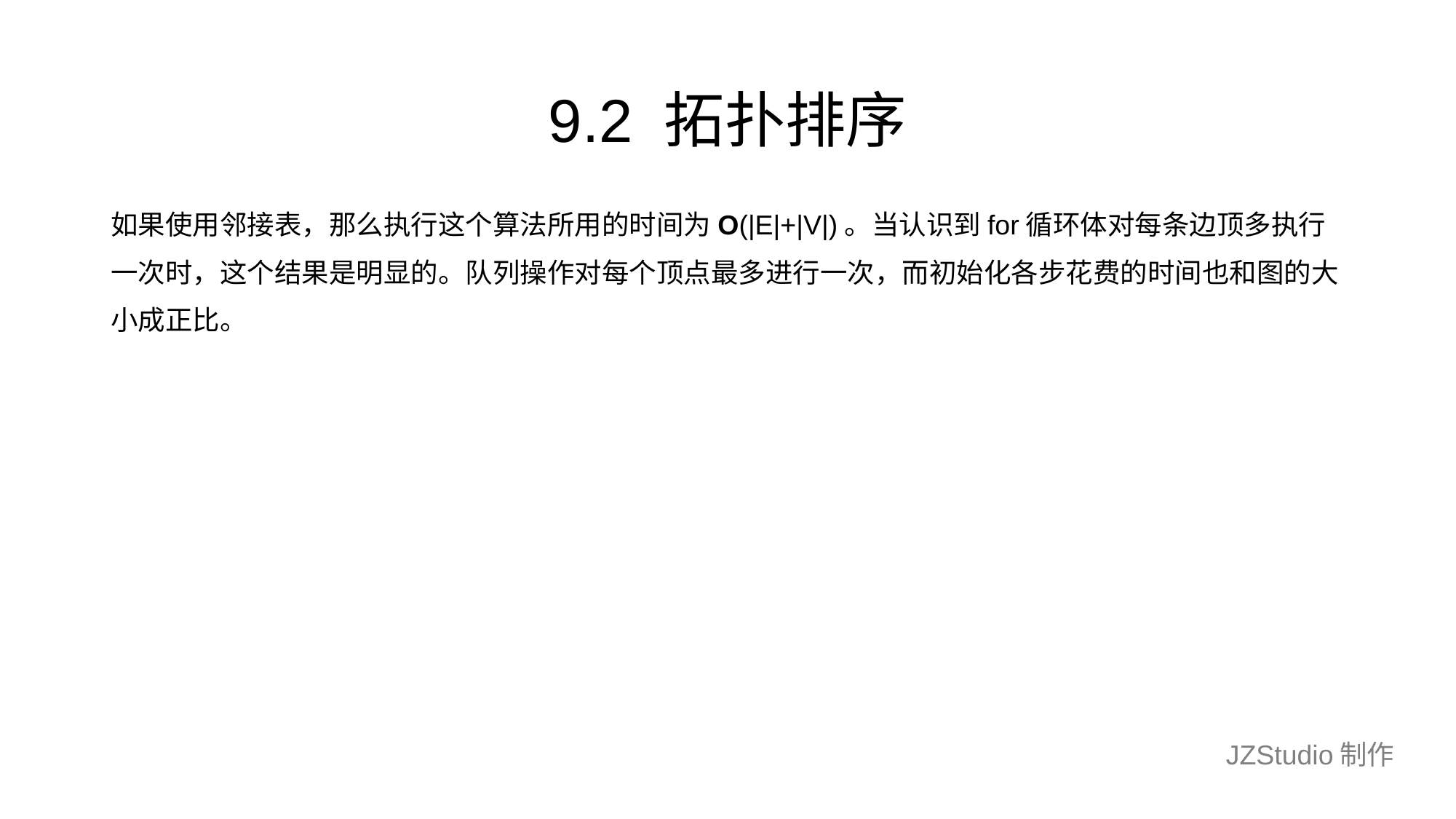

# 9.2 拓扑排序
如果使用邻接表，那么执行这个算法所用的时间为O(|E|+|V|)。当认识到for循环体对每条边顶多执行
一次时，这个结果是明显的。队列操作对每个顶点最多进行一次，而初始化各步花费的时间也和图的大
小成正比。